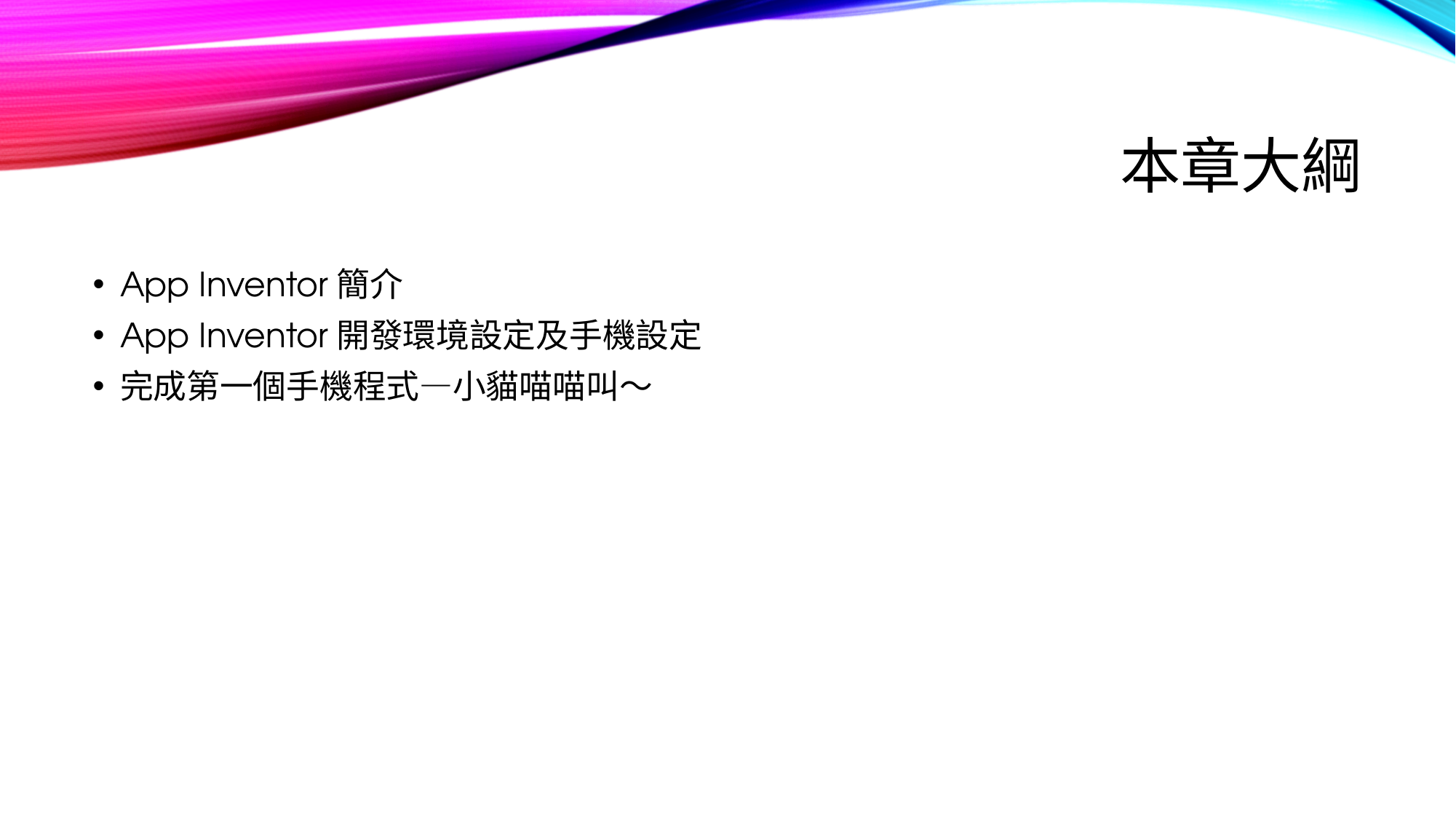

# 本章大綱
App Inventor簡介
App Inventor開發環境設定及手機設定
完成第一個手機程式—小貓喵喵叫～